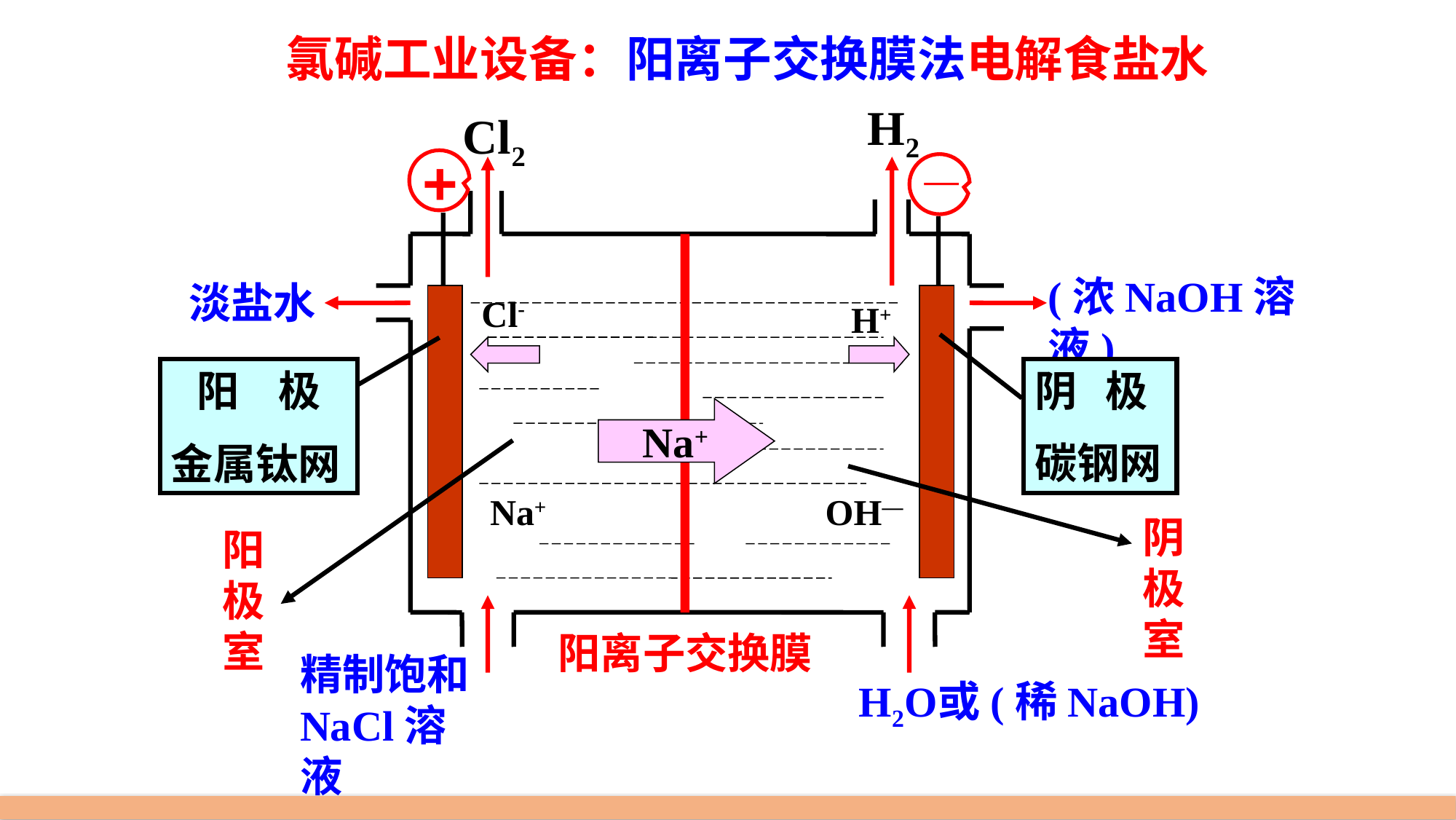

氯碱工业设备：阳离子交换膜法电解食盐水
H2
Cl2
_
+

(浓NaOH溶液)
淡盐水
Cl-
H+

阴   极
碳钢网

阳    极
金属钛网

Na+

Na+
OH—
阴极室
阳极室

阳离子交换膜
精制饱和NaCl溶液
H2O
或(稀NaOH)